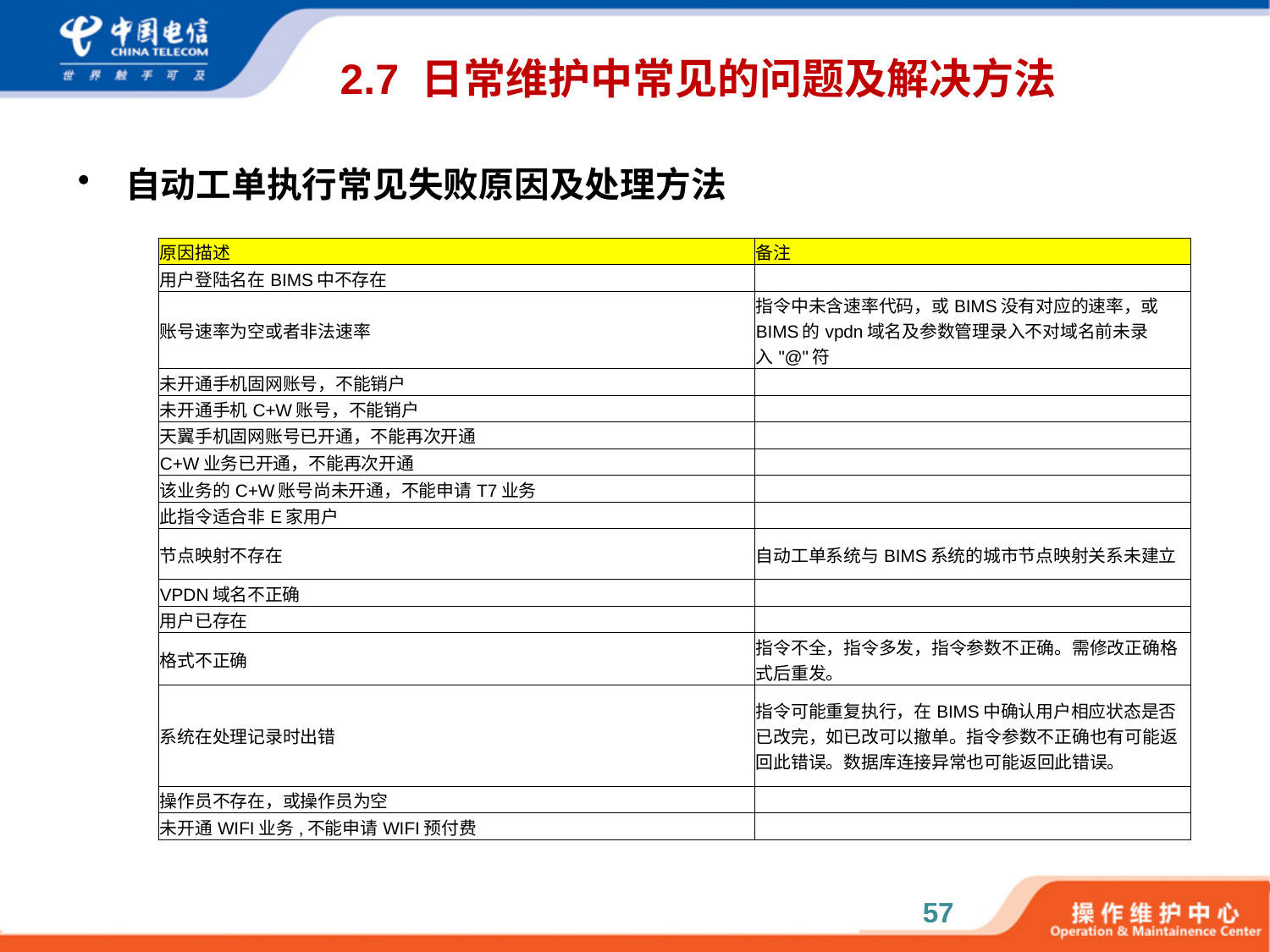

# 2.7 日常维护中常见的问题及解决方法
自动工单执行常见失败原因及处理方法
| 原因描述 | 备注 |
| --- | --- |
| 用户登陆名在BIMS中不存在 |  |
| 账号速率为空或者非法速率 | 指令中未含速率代码，或BIMS没有对应的速率，或BIMS的vpdn域名及参数管理录入不对域名前未录入"@"符 |
| 未开通手机固网账号，不能销户 |  |
| 未开通手机C+W账号，不能销户 |  |
| 天翼手机固网账号已开通，不能再次开通 |  |
| C+W业务已开通，不能再次开通 |  |
| 该业务的C+W账号尚未开通，不能申请T7业务 |  |
| 此指令适合非E家用户 |  |
| 节点映射不存在 | 自动工单系统与BIMS系统的城市节点映射关系未建立 |
| VPDN域名不正确 |  |
| 用户已存在 |  |
| 格式不正确 | 指令不全，指令多发，指令参数不正确。需修改正确格式后重发。 |
| 系统在处理记录时出错 | 指令可能重复执行，在BIMS中确认用户相应状态是否已改完，如已改可以撤单。指令参数不正确也有可能返回此错误。数据库连接异常也可能返回此错误。 |
| 操作员不存在，或操作员为空 |  |
| 未开通WIFI业务,不能申请WIFI预付费 |  |